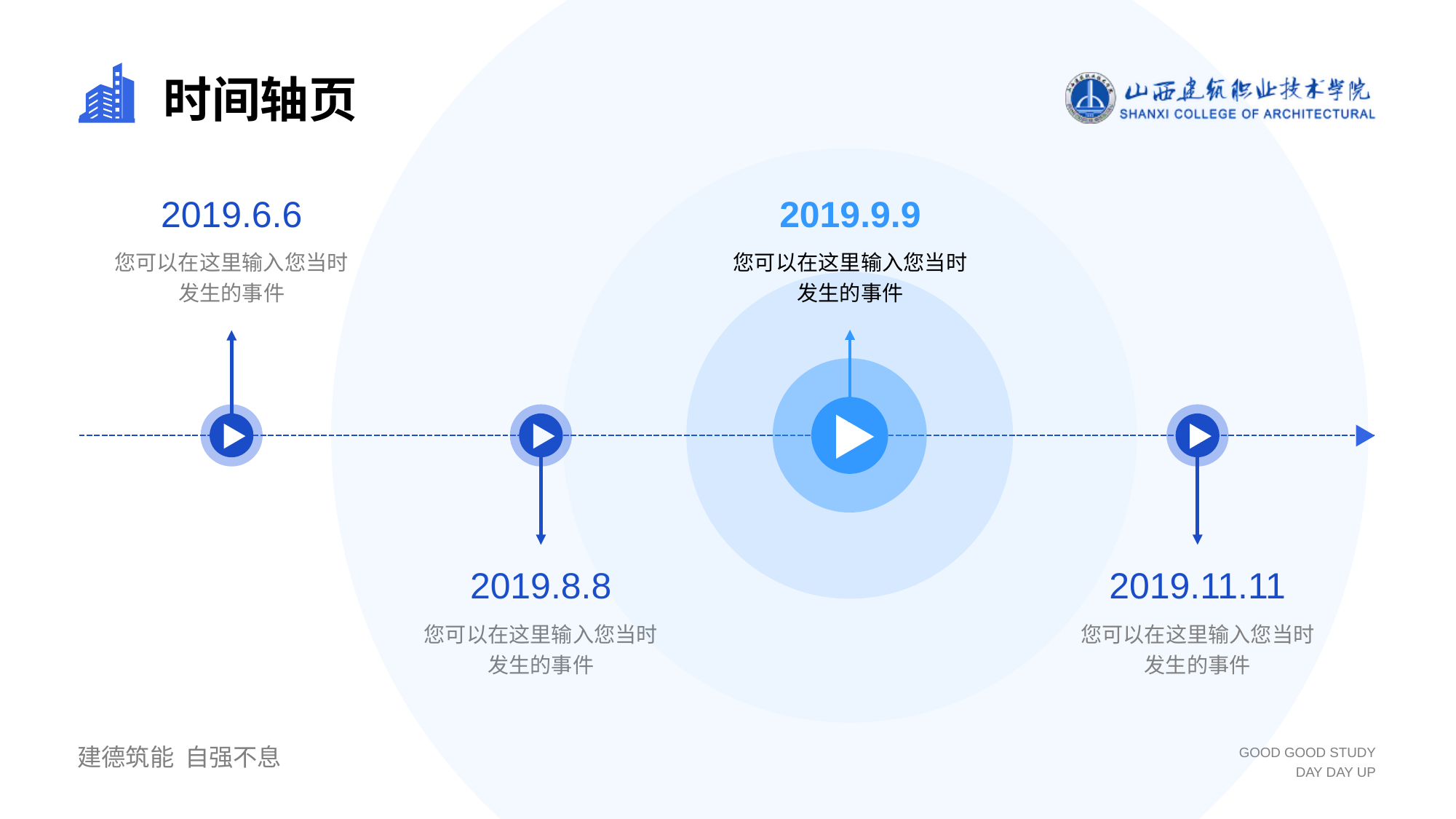

# 时间轴页
2019.6.6
2019.9.9
您可以在这里输入您当时发生的事件
您可以在这里输入您当时发生的事件

2019.8.8
2019.11.11
您可以在这里输入您当时发生的事件
您可以在这里输入您当时发生的事件